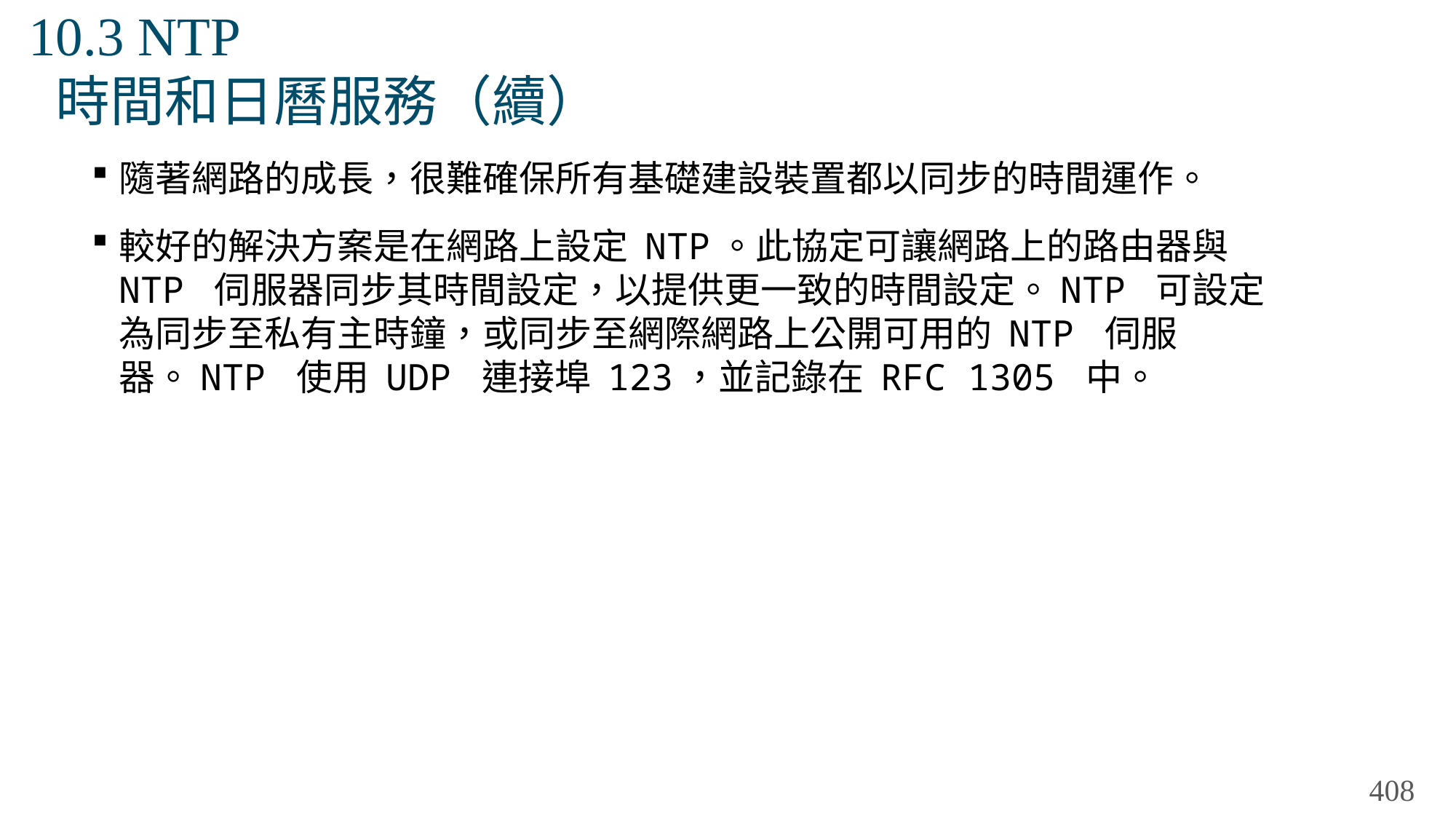

# 10.3 NTP 時間和日曆服務（續）
隨著網路的成長，很難確保所有基礎建設裝置都以同步的時間運作。
較好的解決方案是在網路上設定 NTP。此協定可讓網路上的路由器與 NTP 伺服器同步其時間設定，以提供更一致的時間設定。NTP 可設定為同步至私有主時鐘，或同步至網際網路上公開可用的 NTP 伺服器。NTP 使用 UDP 連接埠 123，並記錄在 RFC 1305 中。
408